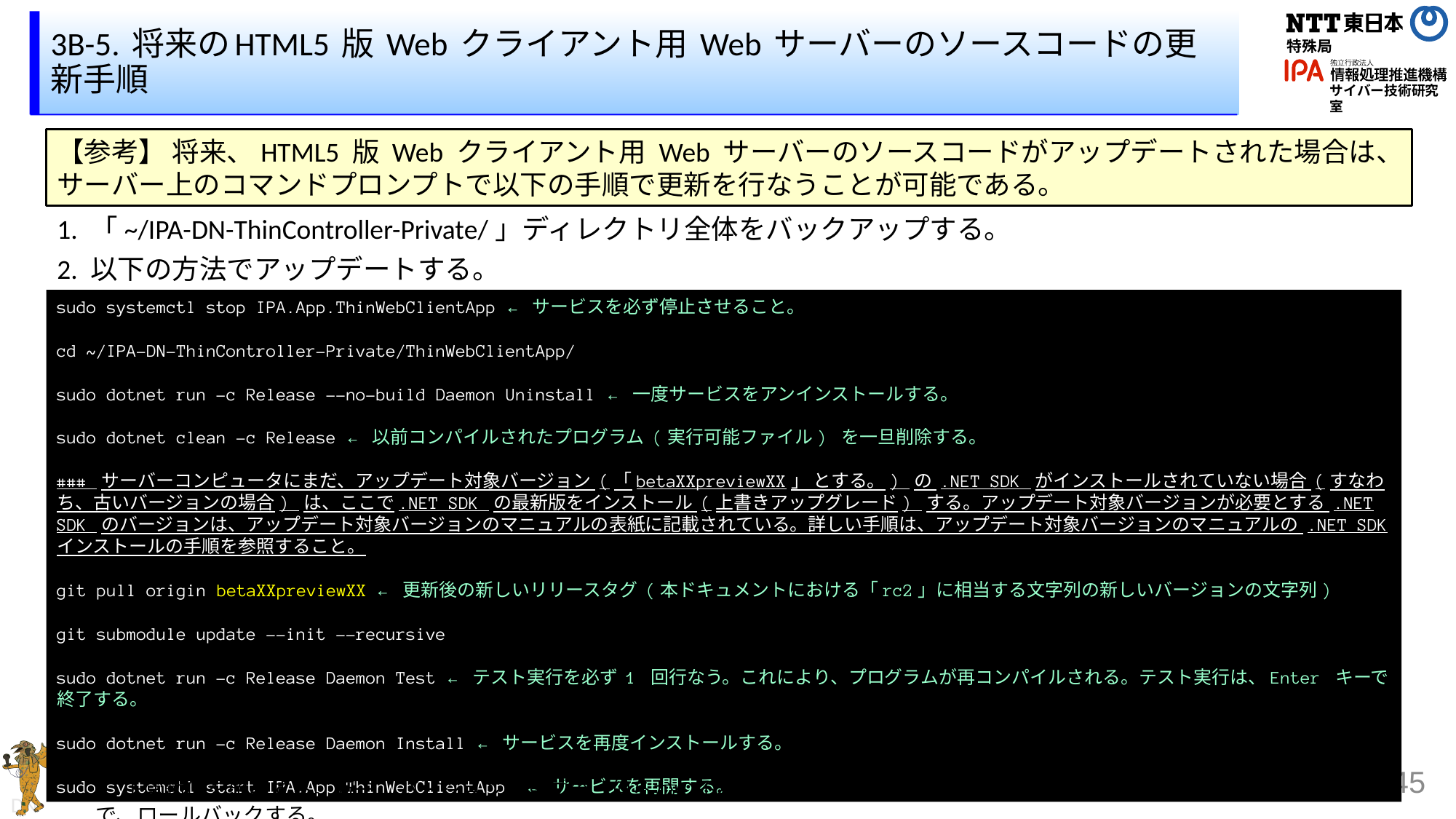

# 3B-5. 将来のHTML5 版 Web クライアント用 Web サーバーのソースコードの更新手順
【参考】 将来、HTML5 版 Web クライアント用 Web サーバーのソースコードがアップデートされた場合は、サーバー上のコマンドプロンプトで以下の手順で更新を行なうことが可能である。
1. 「~/IPA-DN-ThinController-Private/」ディレクトリ全体をバックアップする。
2. 以下の方法でアップデートする。
sudo systemctl stop IPA.App.ThinWebClientApp ← サービスを必ず停止させること。

cd ~/IPA-DN-ThinController-Private/ThinWebClientApp/

sudo dotnet run -c Release --no-build Daemon Uninstall ← 一度サービスをアンインストールする。

sudo dotnet clean -c Release ← 以前コンパイルされたプログラム (実行可能ファイル) を一旦削除する。

### サーバーコンピュータにまだ、アップデート対象バージョン (「betaXXpreviewXX」 とする。) の .NET SDK がインストールされていない場合 (すなわち、古いバージョンの場合) は、ここで.NET SDK の最新版をインストール (上書きアップグレード) する。アップデート対象バージョンが必要とする .NET SDK のバージョンは、アップデート対象バージョンのマニュアルの表紙に記載されている。詳しい手順は、アップデート対象バージョンのマニュアルの .NET SDK インストールの手順を参照すること。

git pull origin betaXXpreviewXX ← 更新後の新しいリリースタグ (本ドキュメントにおける「rc2」に相当する文字列の新しいバージョンの文字列)

git submodule update --init --recursive

sudo dotnet run -c Release Daemon Test ← テスト実行を必ず 1 回行なう。これにより、プログラムが再コンパイルされる。テスト実行は、Enter キーで終了する。

sudo dotnet run -c Release Daemon Install ← サービスを再度インストールする。

sudo systemctl start IPA.App.ThinWebClientApp  ← サービスを再開する。
45
3. 正常動作を確認する。万一、バージョンアップ後、何らかの不具合が発生した場合は、原因究明のためにログファイルを収集した上で、ロールバックする。